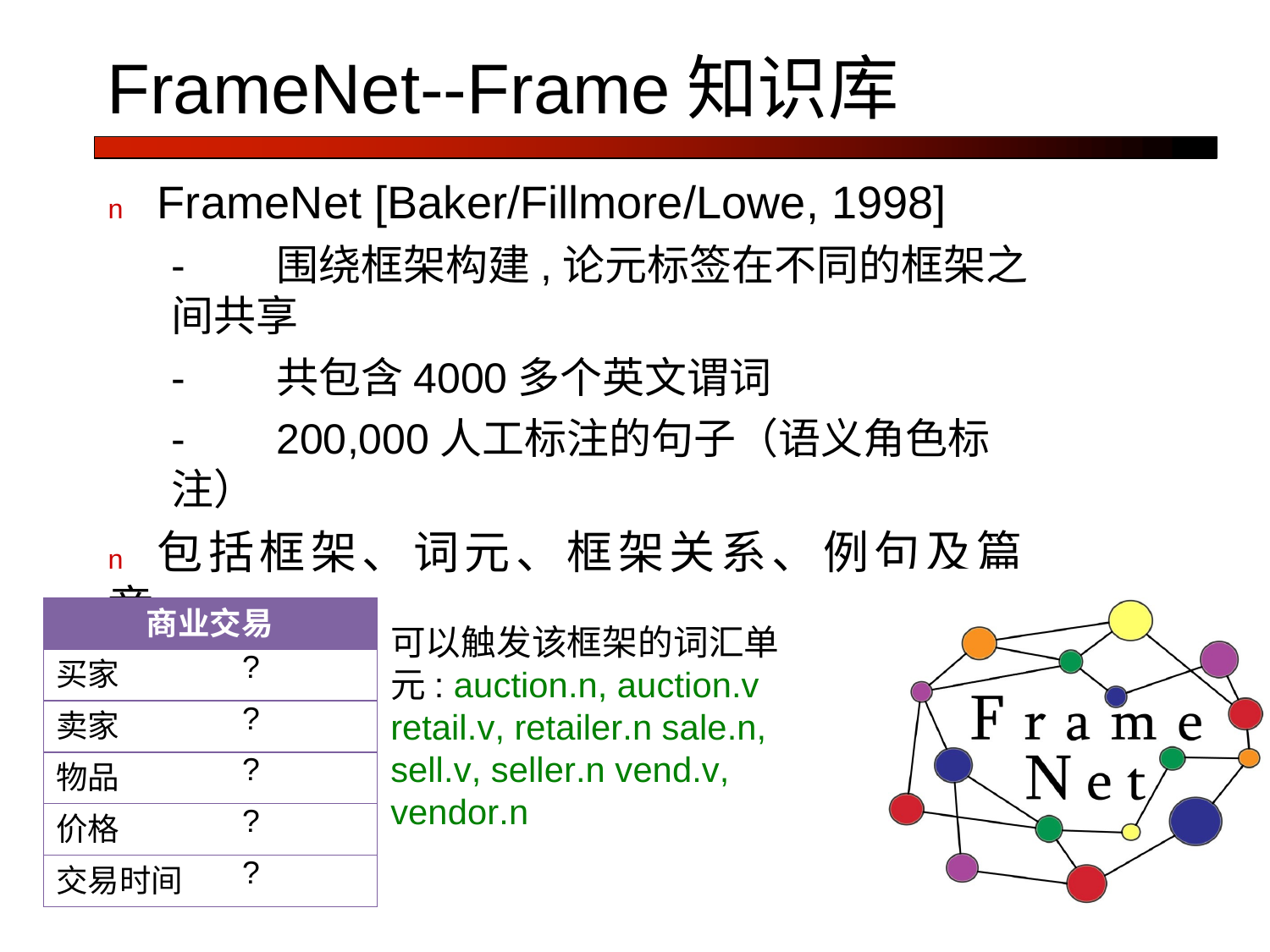

# FrameNet--Frame知识库

n	FrameNet [Baker/Fillmore/Lowe, 1998]

-	围绕框架构建,论元标签在不同的框架之间共享

-	共包含4000多个英文谓词

-	200,000人工标注的句子（语义角色标注）

n	包括框架、词元、框架关系、例句及篇章

| 商业交易 |  |
| --- | --- |
| 买家 | ? |
| 卖家 | ? |
| 物品 | ? |
| 价格 | ? |
| 交易时间 | ? |
可以触发该框架的词汇单元: auction.n, auction.v retail.v, retailer.n sale.n, sell.v, seller.n vend.v, vendor.n